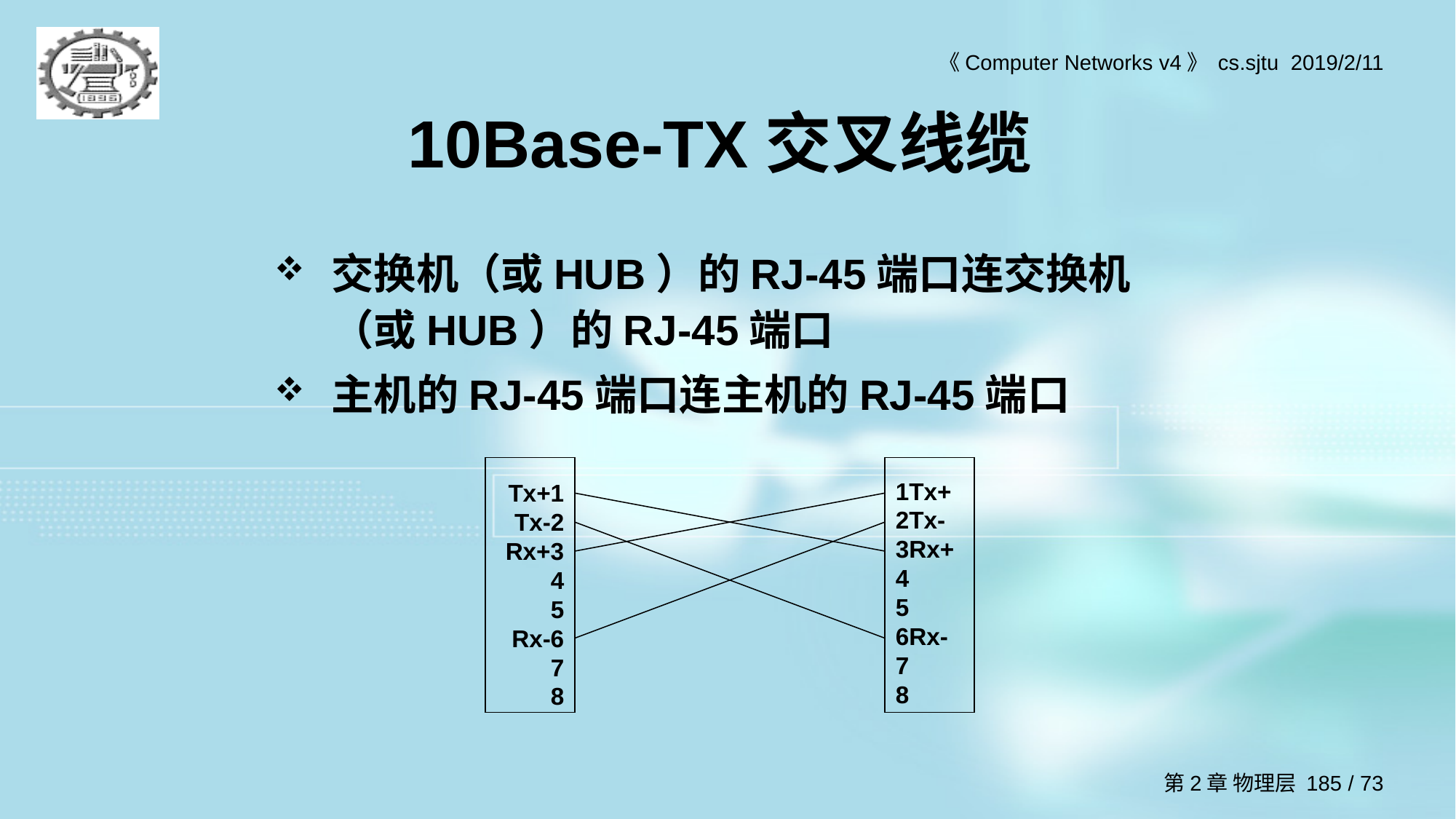

# 10Base-TX交叉线缆
交换机（或HUB）的RJ-45端口连交换机（或HUB）的RJ-45端口
主机的RJ-45端口连主机的RJ-45端口

1Tx+
2Tx-
3Rx+
4
5
6Rx-
7
8
Tx+1
Tx-2
Rx+3
4
5
Rx-6
7
8